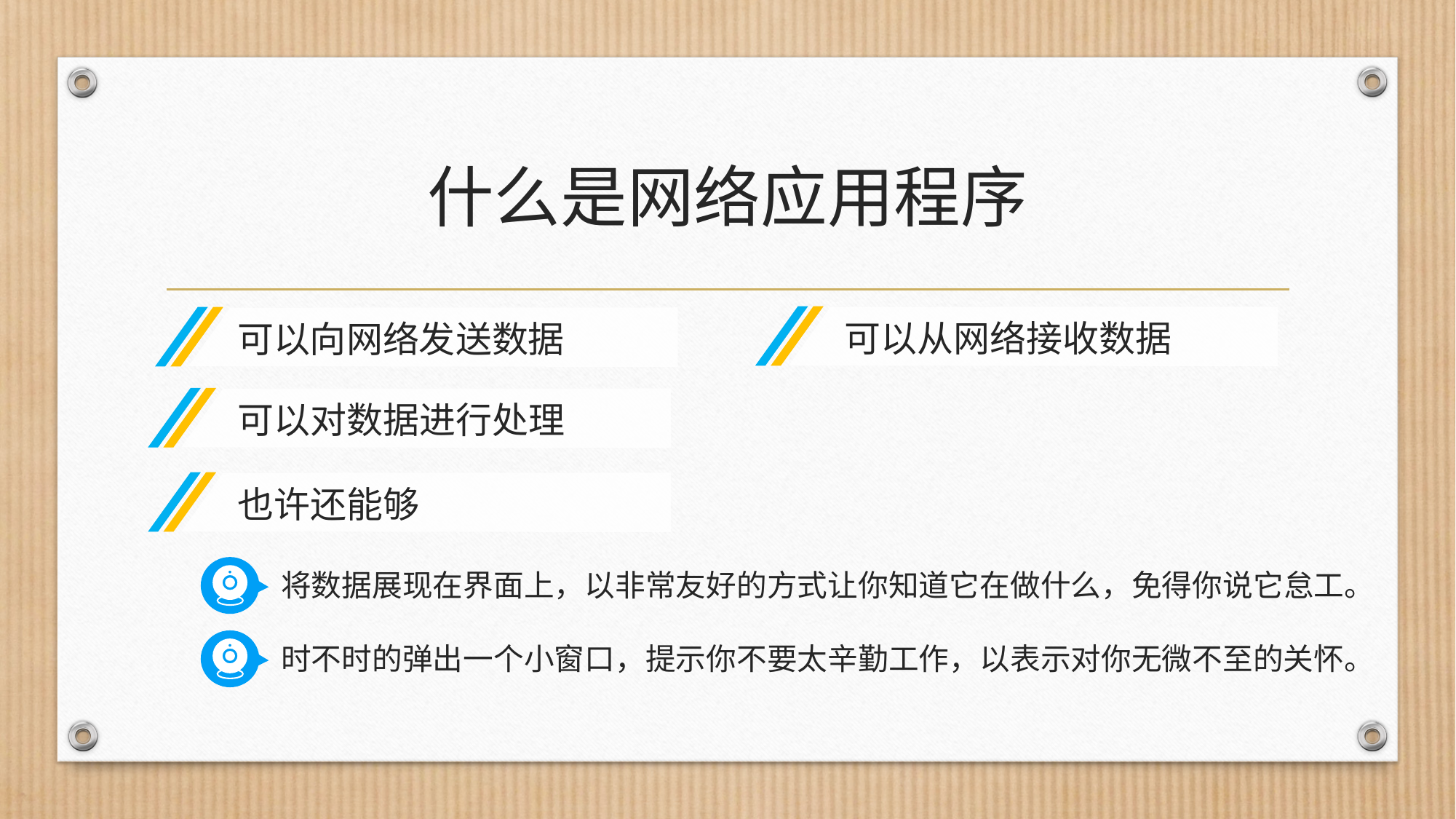

# 什么是网络应用程序

可以从网络接收数据

可以向网络发送数据

可以对数据进行处理

也许还能够

将数据展现在界面上，以非常友好的方式让你知道它在做什么，免得你说它怠工。

时不时的弹出一个小窗口，提示你不要太辛勤工作，以表示对你无微不至的关怀。